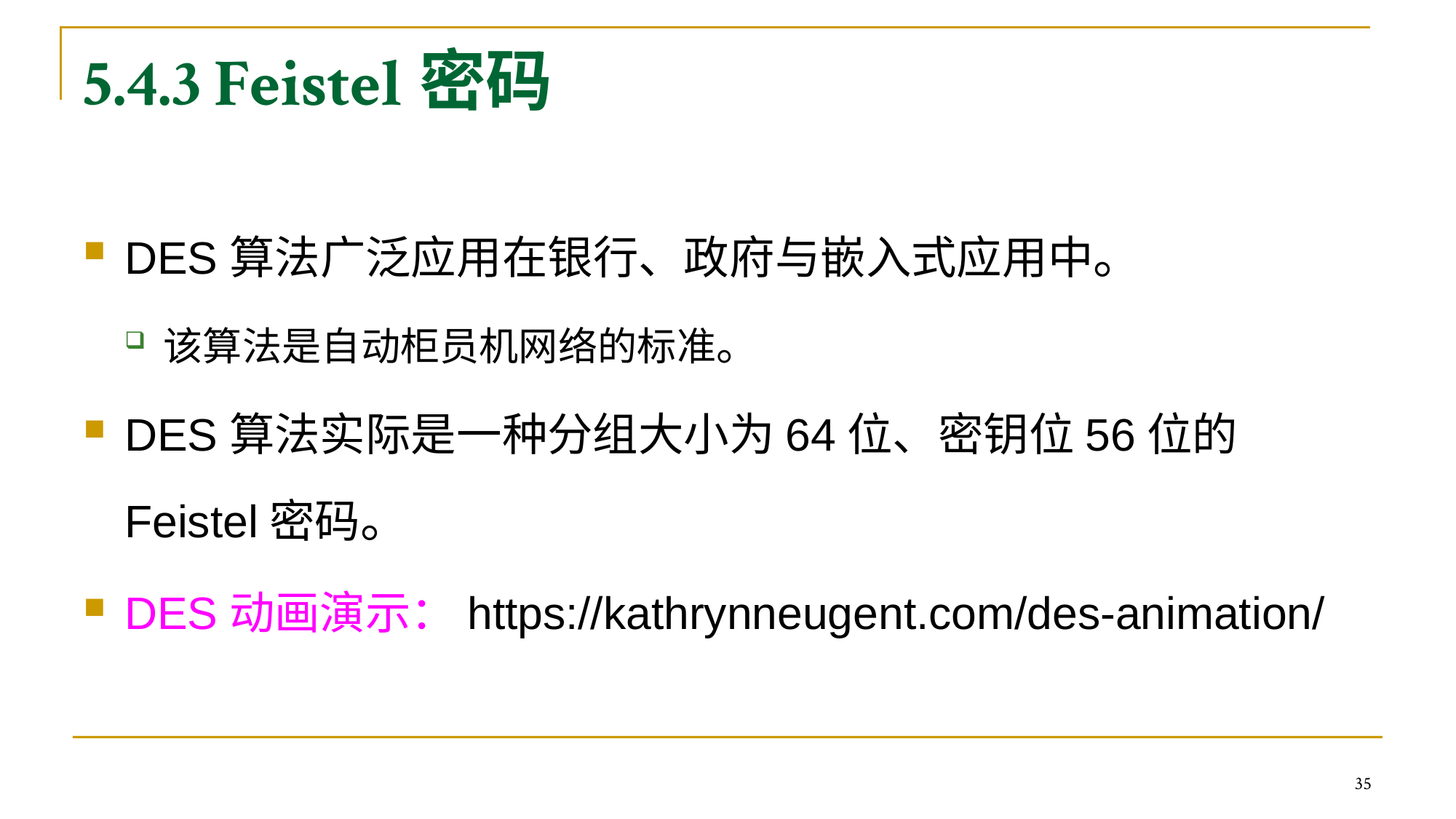

# 5.4.3 Feistel密码
DES算法广泛应用在银行、政府与嵌入式应用中。
该算法是自动柜员机网络的标准。
DES算法实际是一种分组大小为64位、密钥位56位的Feistel密码。
DES动画演示：https://kathrynneugent.com/des-animation/

35